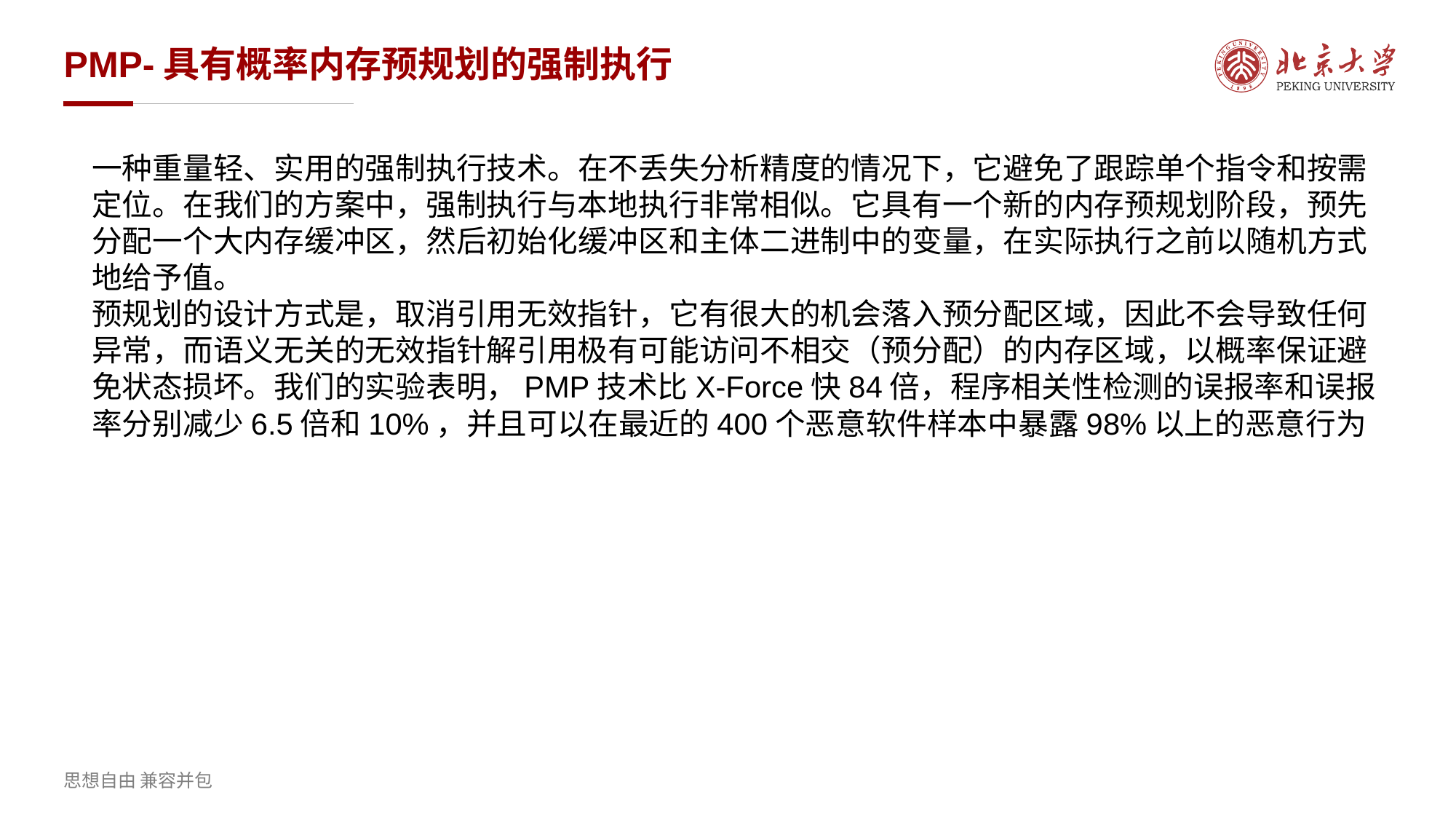

# PMP-具有概率内存预规划的强制执行
一种重量轻、实用的强制执行技术。在不丢失分析精度的情况下，它避免了跟踪单个指令和按需定位。在我们的方案中，强制执行与本地执行非常相似。它具有一个新的内存预规划阶段，预先分配一个大内存缓冲区，然后初始化缓冲区和主体二进制中的变量，在实际执行之前以随机方式地给予值。
预规划的设计方式是，取消引用无效指针，它有很大的机会落入预分配区域，因此不会导致任何异常，而语义无关的无效指针解引用极有可能访问不相交（预分配）的内存区域，以概率保证避免状态损坏。我们的实验表明，PMP技术比X-Force快84倍，程序相关性检测的误报率和误报率分别减少6.5倍和10%，并且可以在最近的400个恶意软件样本中暴露98%以上的恶意行为